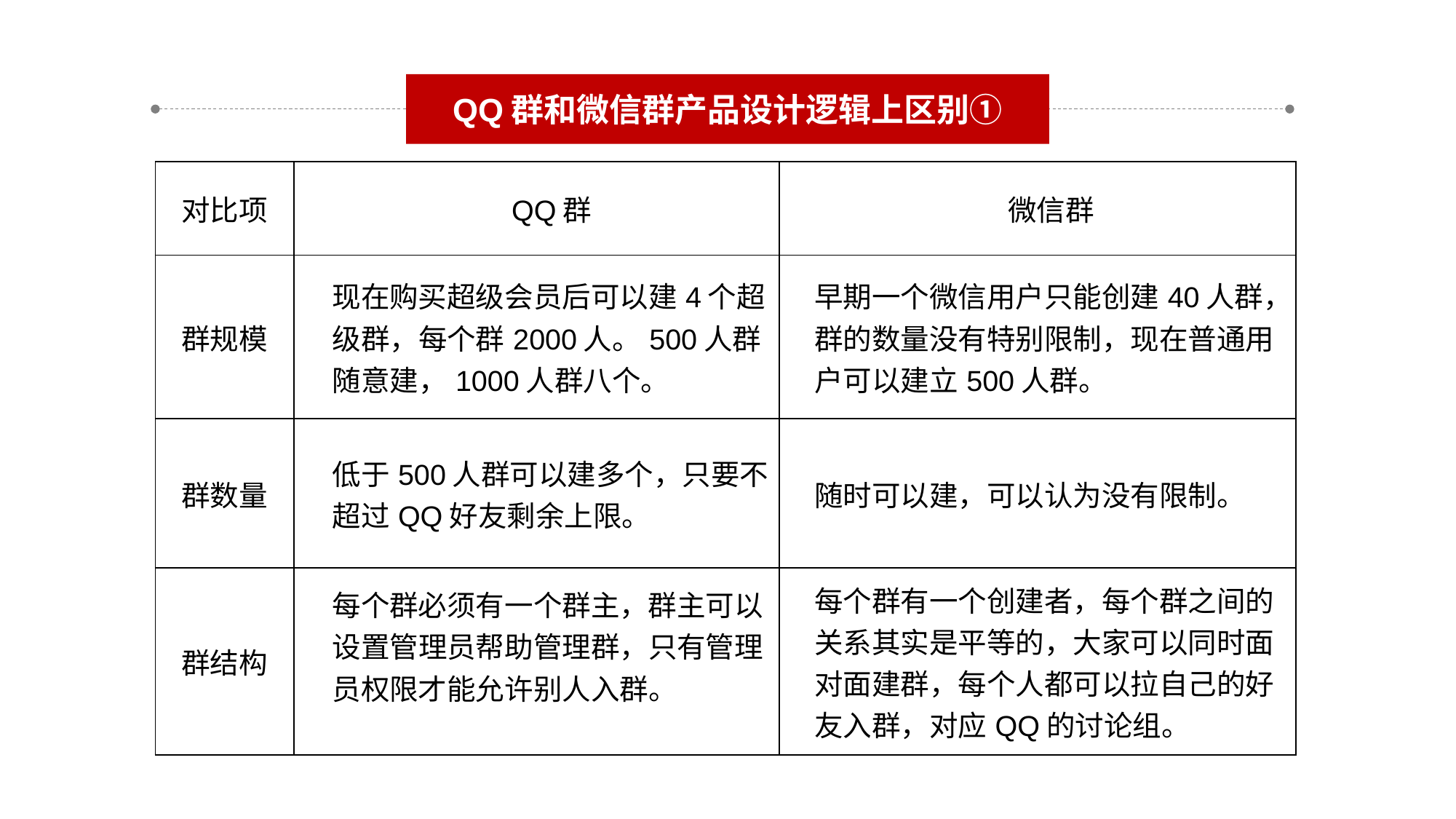

QQ群和微信群产品设计逻辑上区别①
| 对比项 |  | QQ群 |  | 微信群 |
| --- | --- | --- | --- | --- |
| 群规模 |  | 现在购买超级会员后可以建4个超级群，每个群2000人。500人群随意建，1000人群八个。 |  | 早期一个微信用户只能创建40人群，群的数量没有特别限制，现在普通用户可以建立500人群。 |
| 群数量 |  | 低于500人群可以建多个，只要不超过QQ好友剩余上限。 |  | 随时可以建，可以认为没有限制。 |
| 群结构 |  | 每个群必须有一个群主，群主可以设置管理员帮助管理群，只有管理员权限才能允许别人入群。 |  | 每个群有一个创建者，每个群之间的关系其实是平等的，大家可以同时面对面建群，每个人都可以拉自己的好友入群，对应QQ的讨论组。 |